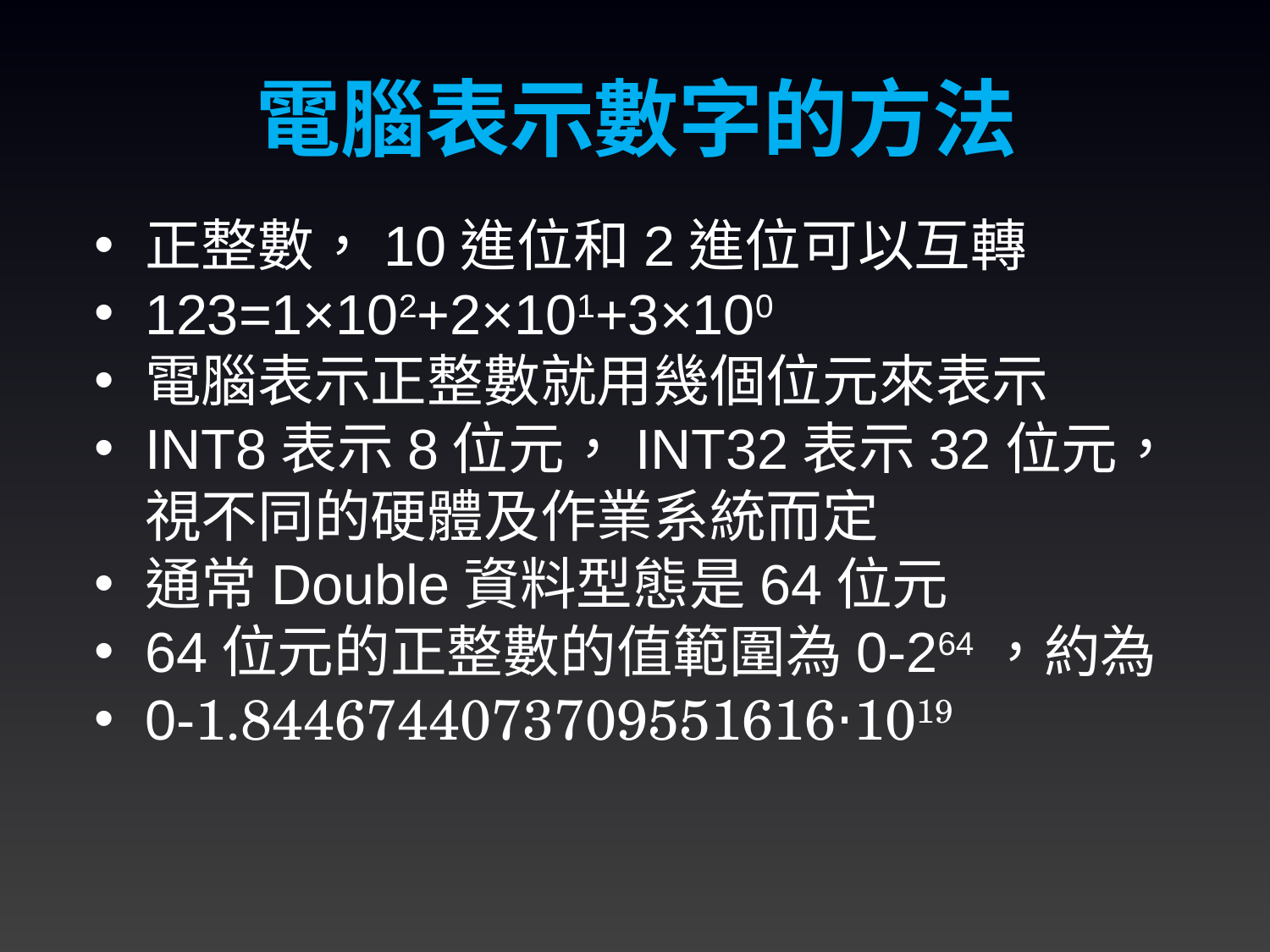

電腦表示數字的方法
正整數，10進位和2進位可以互轉
123=1×102+2×101+3×100
電腦表示正整數就用幾個位元來表示
INT8表示8位元，INT32表示32位元，視不同的硬體及作業系統而定
通常Double資料型態是64位元
64位元的正整數的值範圍為0-264，約為
0-1.8446744073709551616⋅1019